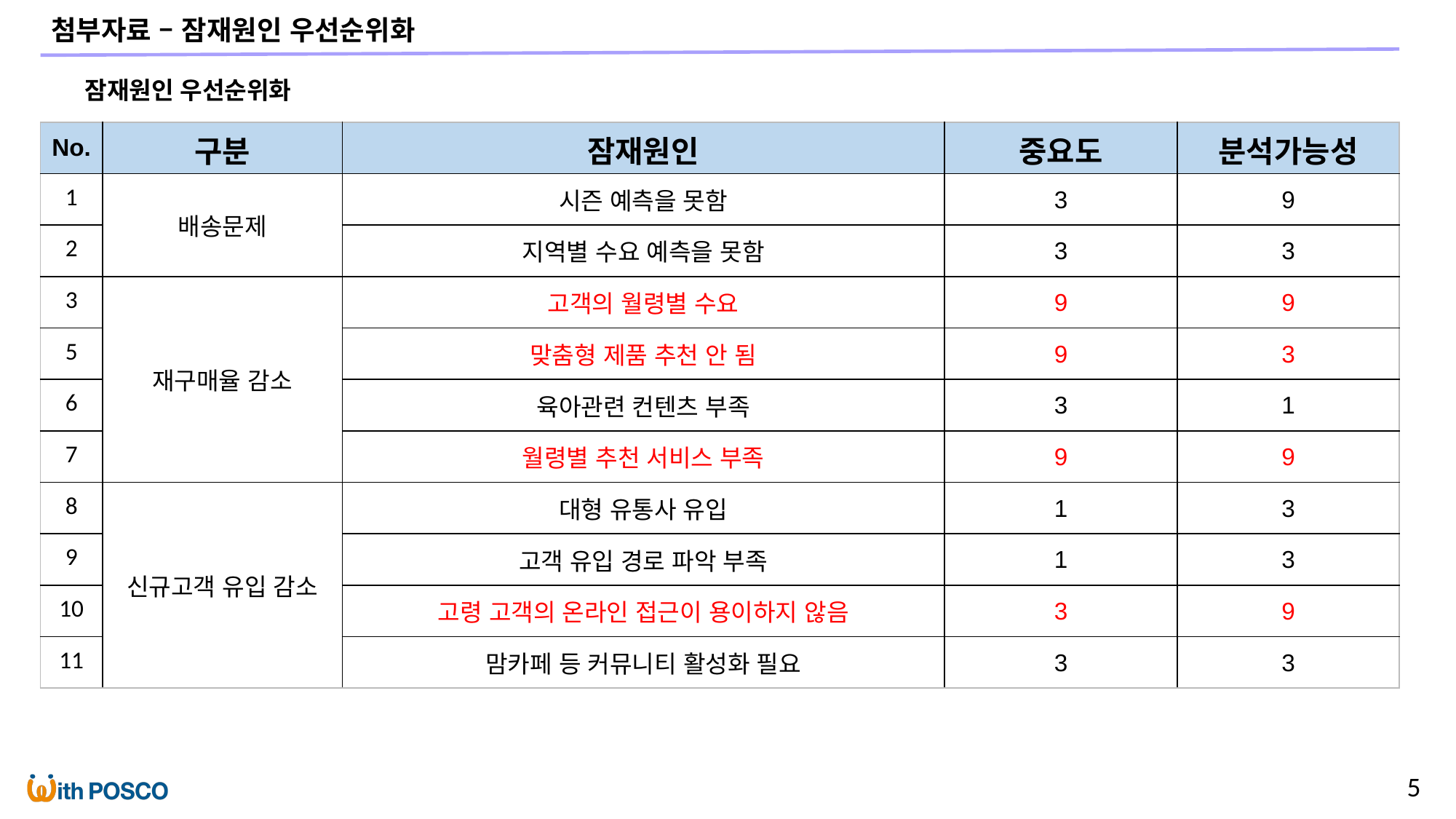

첨부자료 – 잠재원인 우선순위화

잠재원인 우선순위화
| No. | 구분 | 잠재원인 | 중요도 | 분석가능성 |
| --- | --- | --- | --- | --- |
| 1 | 배송문제 | 시즌 예측을 못함 | 3 | 9 |
| 2 |  | 지역별 수요 예측을 못함 | 3 | 3 |
| 3 | 재구매율 감소 | 고객의 월령별 수요 | 9 | 9 |
| 5 |  | 맞춤형 제품 추천 안 됨 | 9 | 3 |
| 6 |  | 육아관련 컨텐츠 부족 | 3 | 1 |
| 7 |  | 월령별 추천 서비스 부족 | 9 | 9 |
| 8 | 신규고객 유입 감소 | 대형 유통사 유입 | 1 | 3 |
| 9 |  | 고객 유입 경로 파악 부족 | 1 | 3 |
| 10 |  | 고령 고객의 온라인 접근이 용이하지 않음 | 3 | 9 |
| 11 |  | 맘카페 등 커뮤니티 활성화 필요 | 3 | 3 |
5